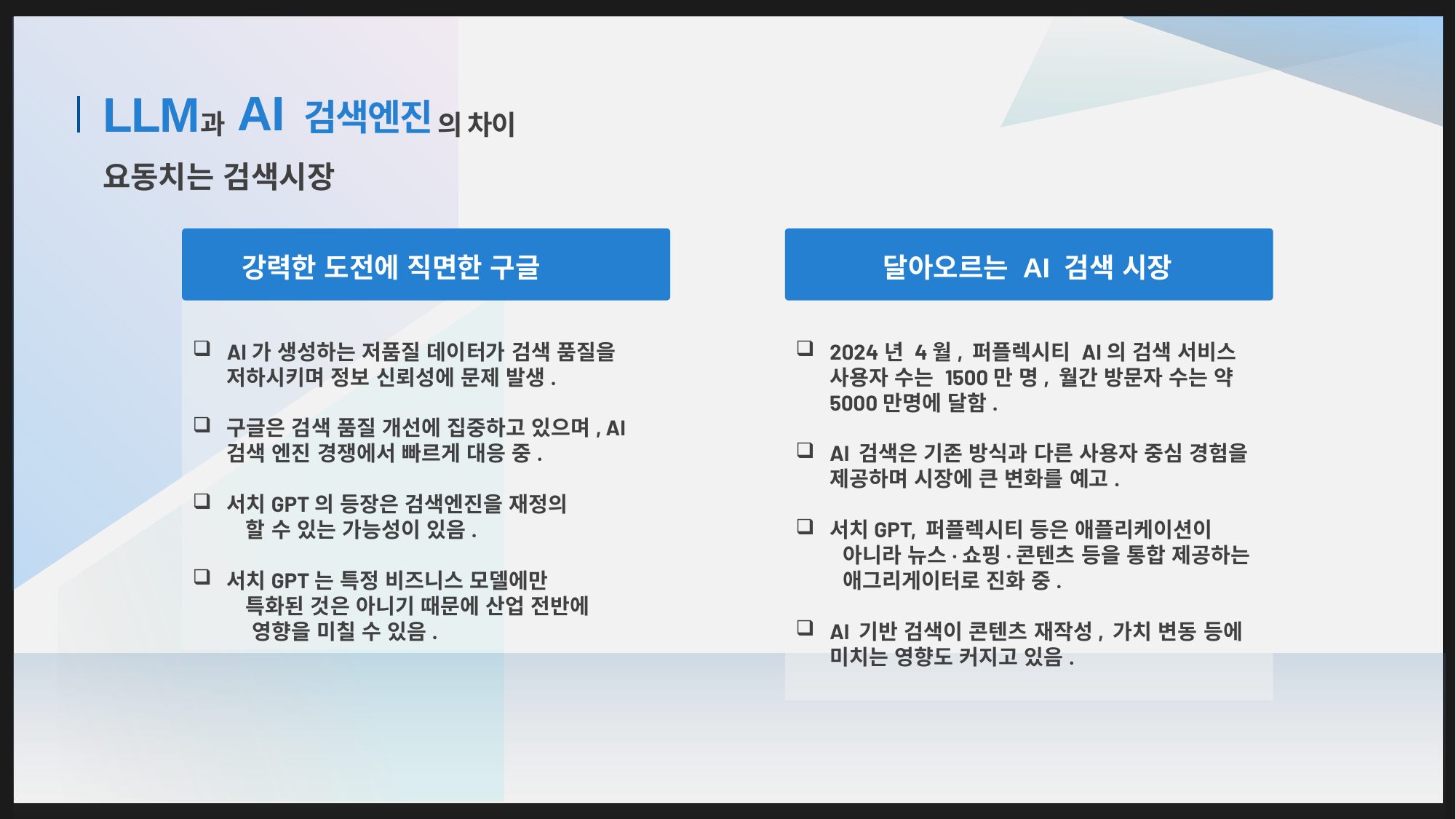

과
의 차이
AI 검색엔진
# LLM
요동치는 검색시장

강력한 도전에 직면한 구글

AI가 생성하는 저품질 데이터가 검색 품질을 저하시키며 정보 신뢰성에 문제 발생.

구글은 검색 품질 개선에 집중하고 있으며, AI 검색 엔진 경쟁에서 빠르게 대응 중.

서치GPT의 등장은 검색엔진을 재정의
        할 수 있는 가능성이 있음.

서치GPT는 특정 비즈니스 모델에만
        특화된 것은 아니기 때문에 산업 전반에
         영향을 미칠 수 있음.

달아오르는 AI 검색 시장

2024년 4월, 퍼플렉시티 AI의 검색 서비스 사용자 수는 1500만 명, 월간 방문자 수는 약 5000만명에 달함.

AI 검색은 기존 방식과 다른 사용자 중심 경험을 제공하며 시장에 큰 변화를 예고.

서치GPT, 퍼플렉시티 등은 애플리케이션이
       아니라 뉴스·쇼핑·콘텐츠 등을 통합 제공하는
       애그리게이터로 진화 중.

AI 기반 검색이 콘텐츠 재작성, 가치 변동 등에 미치는 영향도 커지고 있음.